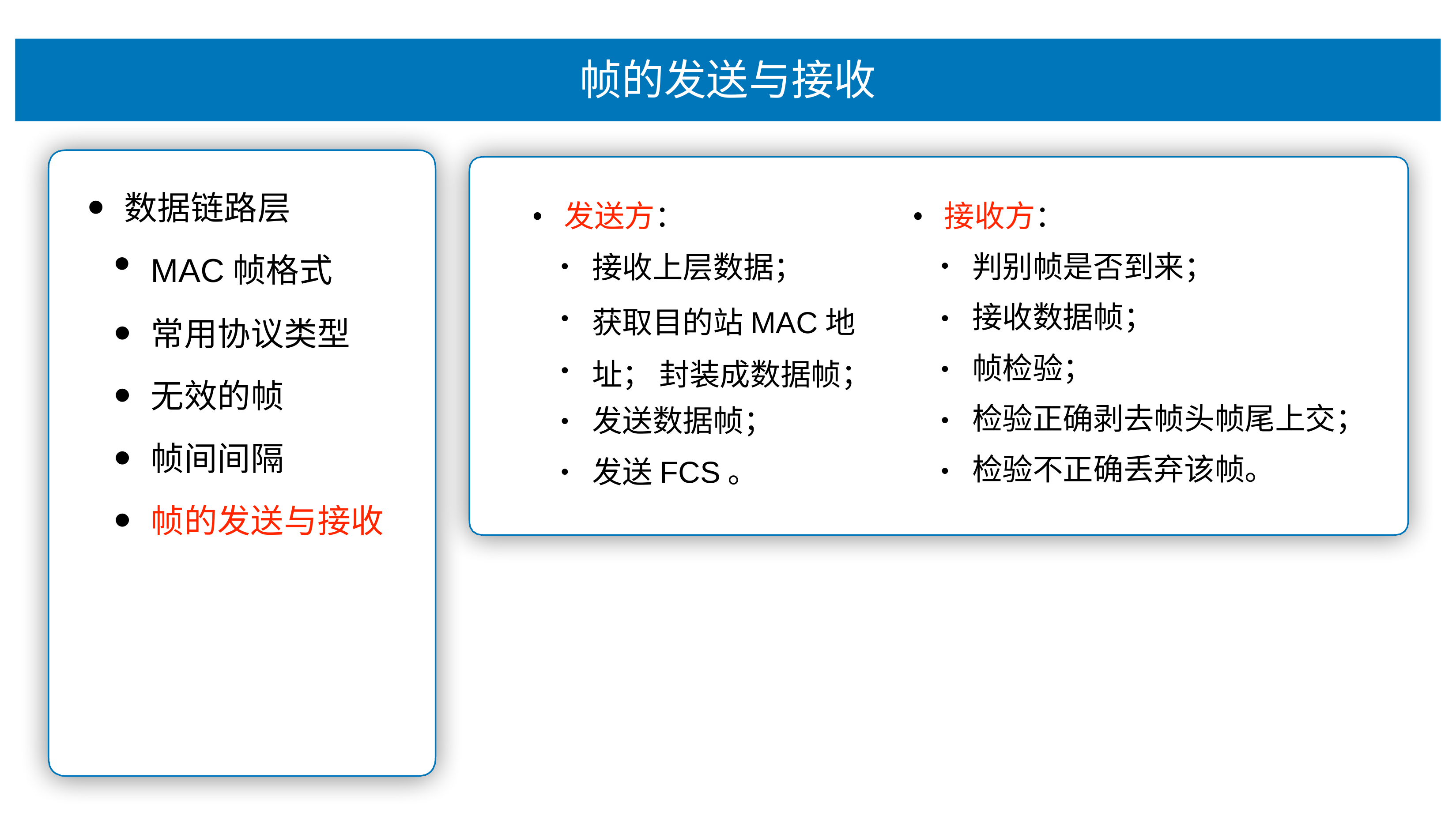

# 帧的发送与接收
以太⽹ V2 的 MAC 帧格式（同步：存储转发）

数据链路层
MAC帧格式
常⽤协议类型
⽆效的帧
帧间间隔
帧的发送与接收
发送⽅：
接收⽅：
•
•
接收上层数据；
获取⽬的站MAC地址； 封装成数据帧；
发送数据帧；
发送FCS。
判别帧是否到来； 接收数据帧；
帧检验；
检验正确剥去帧头帧尾上交； 检验不正确丢弃该帧。
•
•
•
•
•
•
•
•